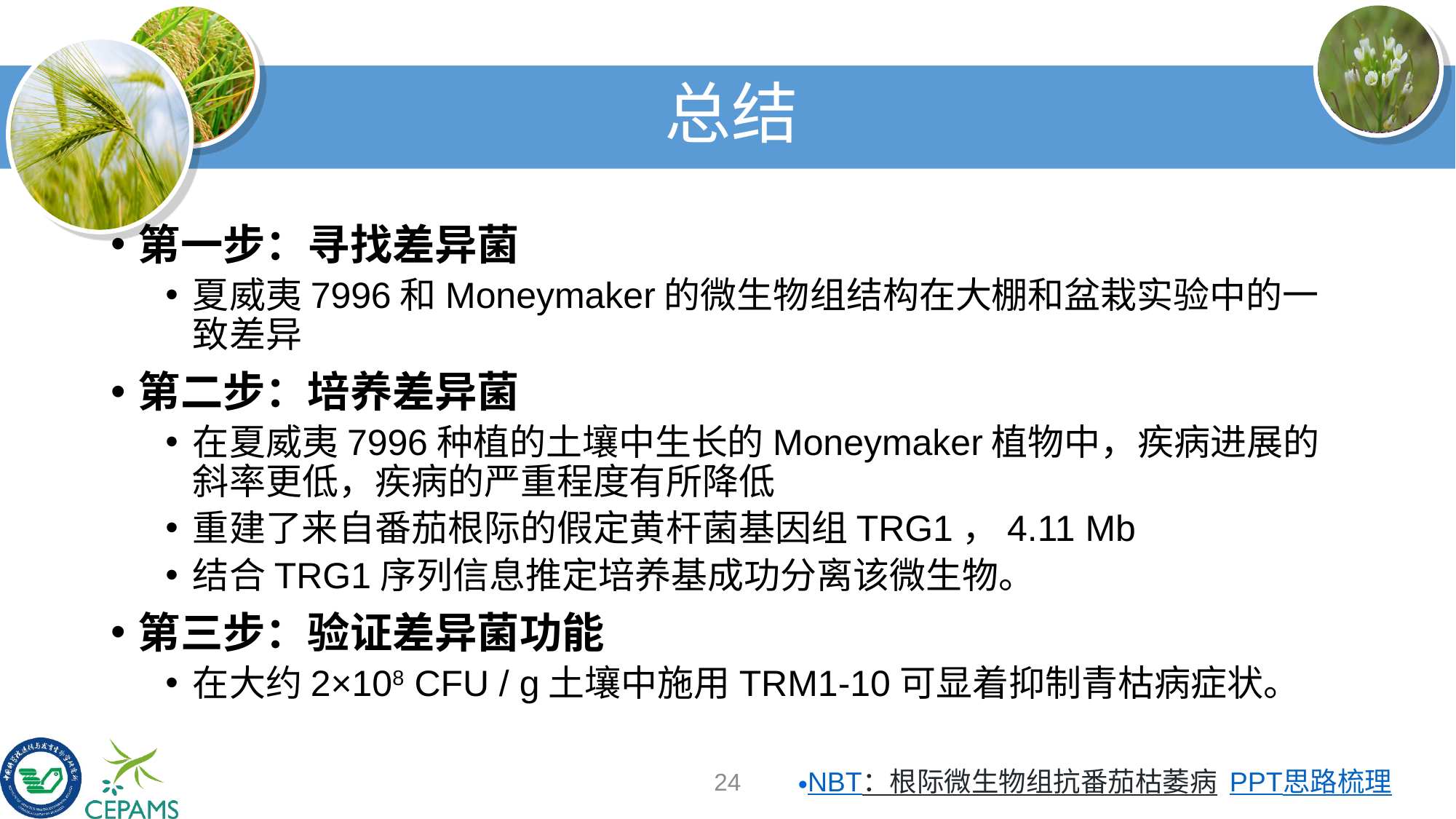

# 总结
第一步：寻找差异菌
夏威夷7996和Moneymaker的微生物组结构在大棚和盆栽实验中的一致差异
第二步：培养差异菌
在夏威夷7996种植的土壤中生长的Moneymaker植物中，疾病进展的斜率更低，疾病的严重程度有所降低
重建了来自番茄根际的假定黄杆菌基因组TRG1，4.11 Mb
结合TRG1序列信息推定培养基成功分离该微生物。
第三步：验证差异菌功能
在大约2×108 CFU / g土壤中施用TRM1-10可显着抑制青枯病症状。
24
NBT：根际微生物组抗番茄枯萎病 PPT思路梳理